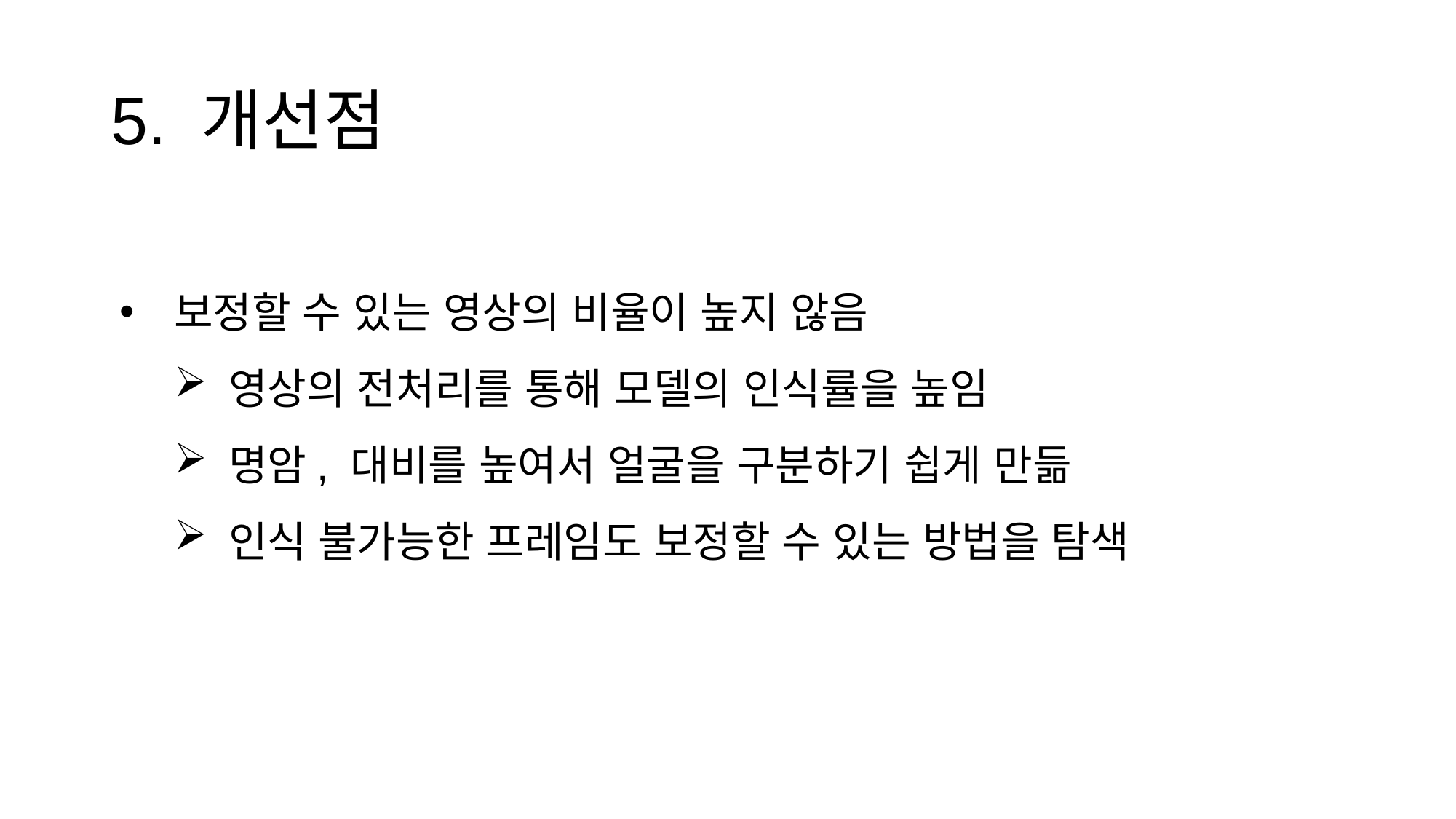

# 5. 개선점
보정할 수 있는 영상의 비율이 높지 않음
영상의 전처리를 통해 모델의 인식률을 높임
명암, 대비를 높여서 얼굴을 구분하기 쉽게 만듦
인식 불가능한 프레임도 보정할 수 있는 방법을 탐색